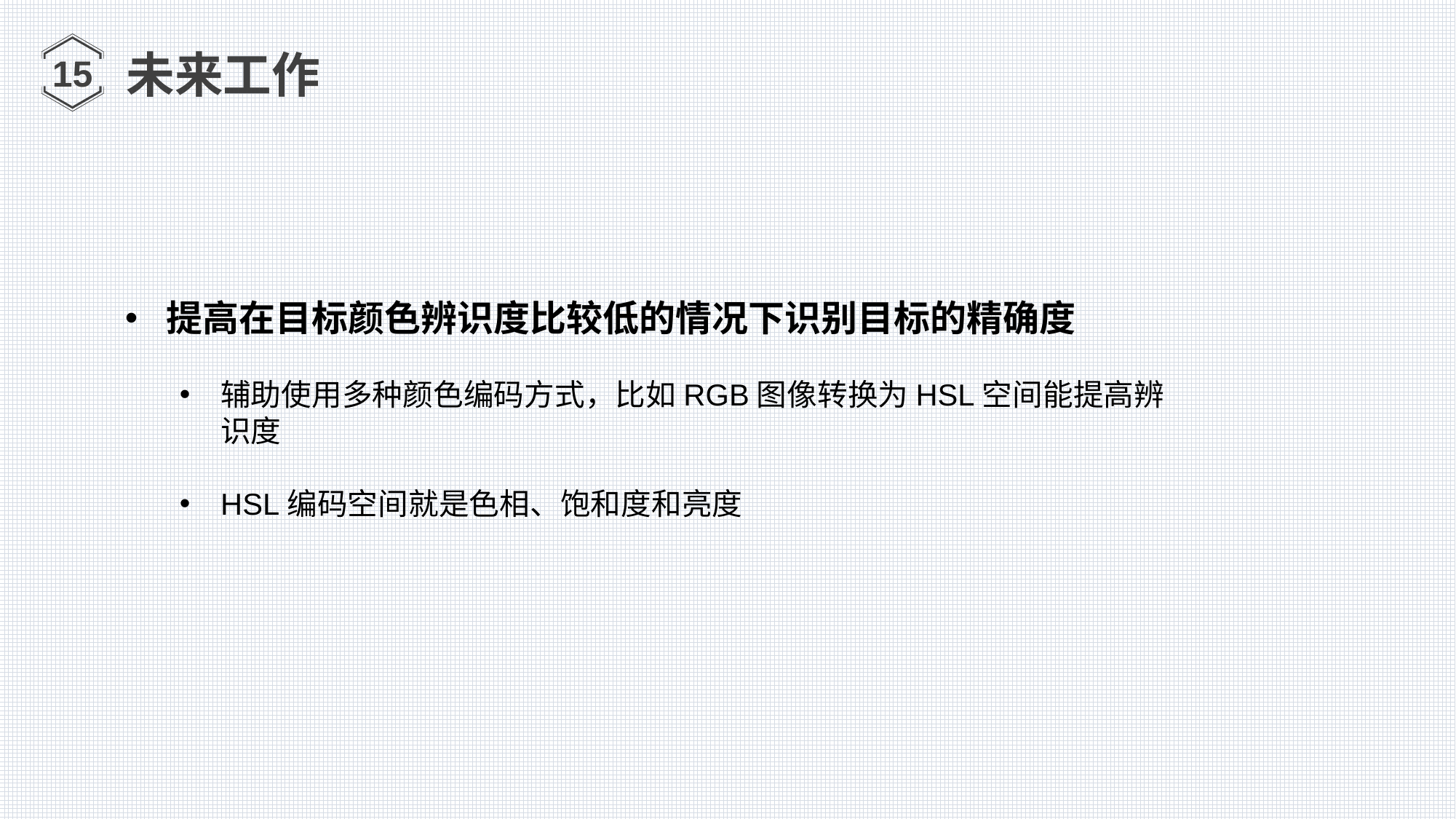

未来工作
15
提高在目标颜色辨识度比较低的情况下识别目标的精确度

辅助使用多种颜色编码方式，比如RGB图像转换为HSL空间能提高辨识度

HSL编码空间就是色相、饱和度和亮度